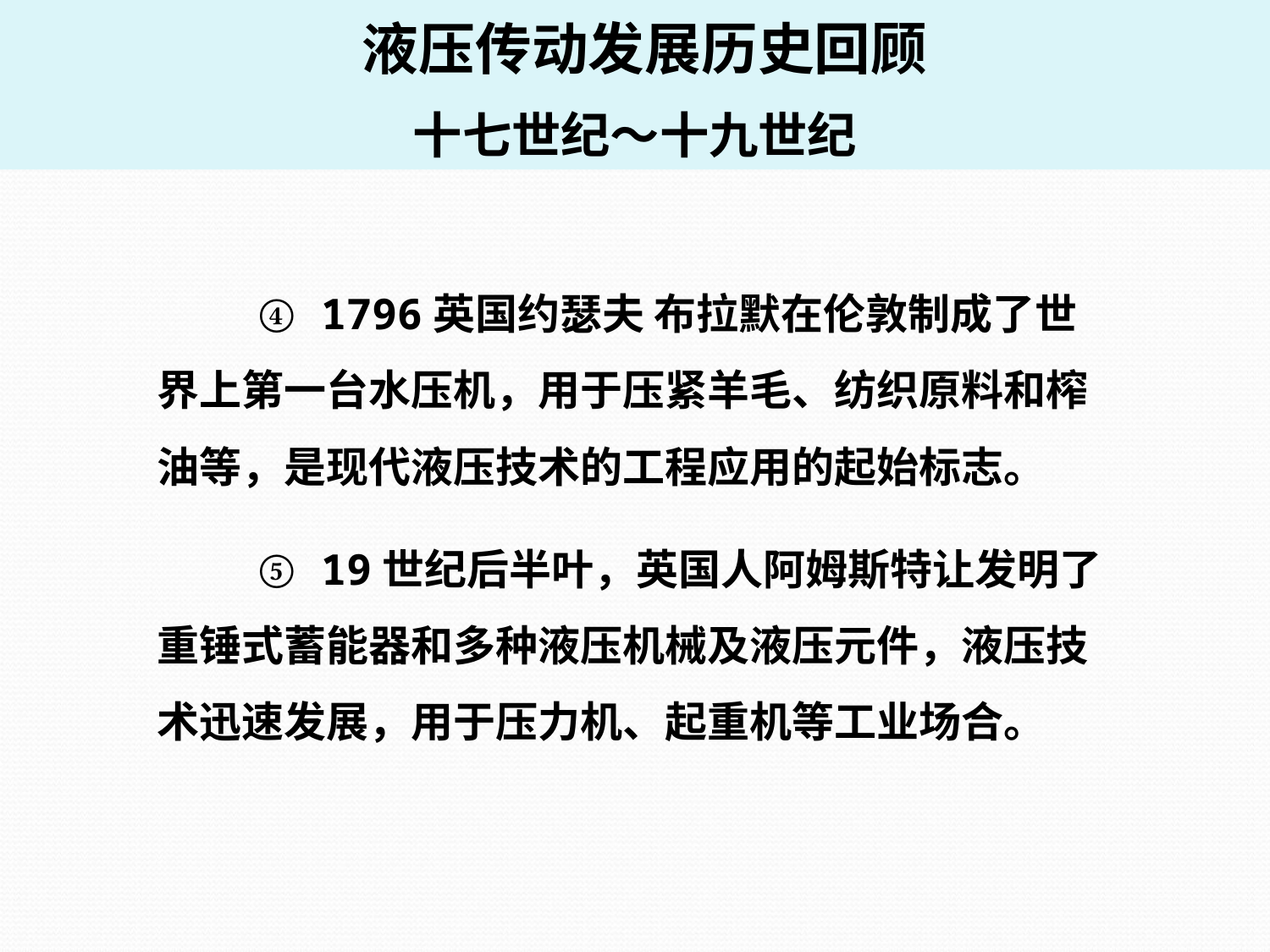

液压传动发展历史回顾
十七世纪～十九世纪
    ④ 1796英国约瑟夫 布拉默在伦敦制成了世界上第一台水压机，用于压紧羊毛、纺织原料和榨油等，是现代液压技术的工程应用的起始标志。
    ⑤ 19世纪后半叶，英国人阿姆斯特让发明了重锤式蓄能器和多种液压机械及液压元件，液压技术迅速发展，用于压力机、起重机等工业场合。